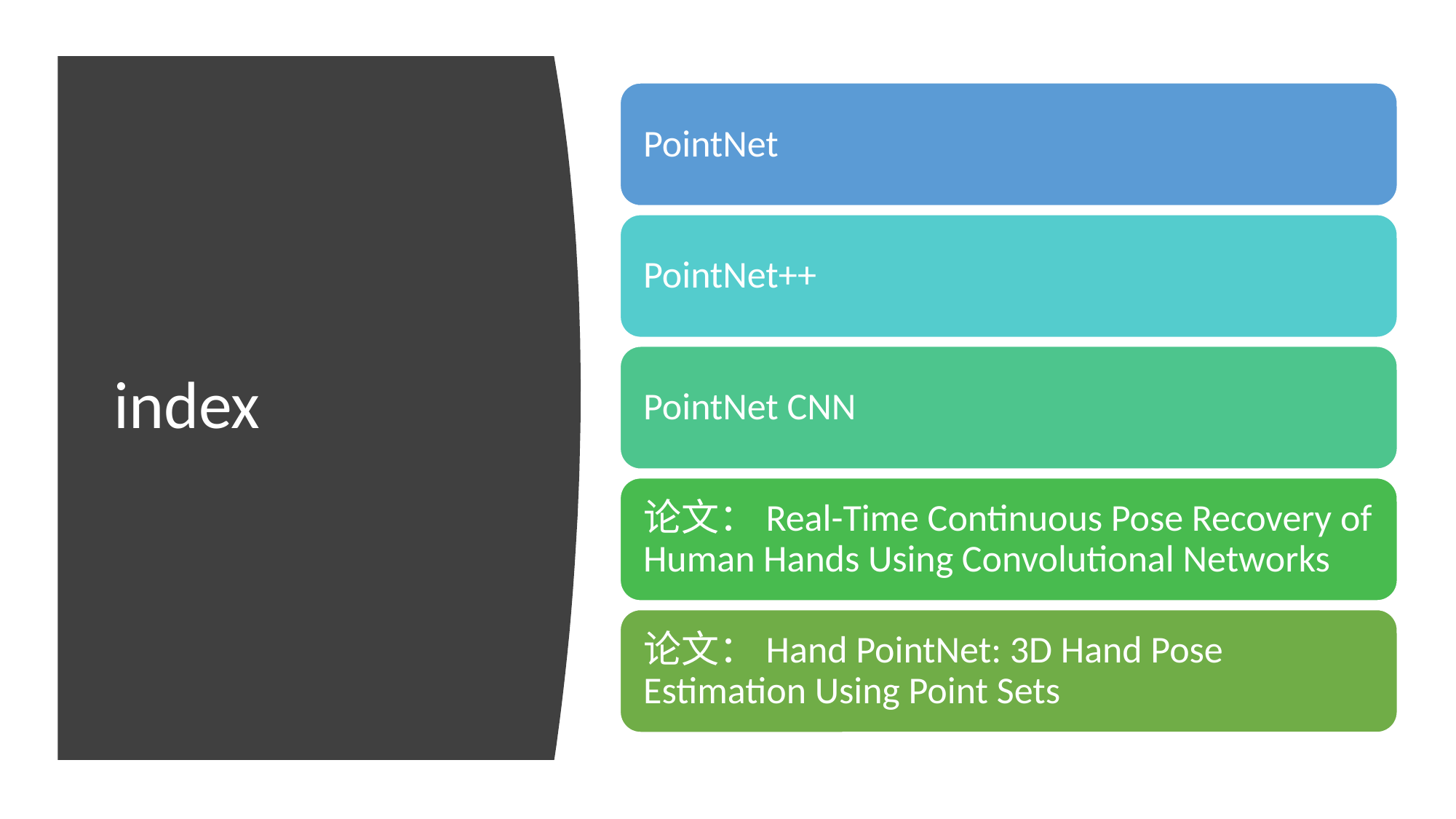

PointNet
PointNet++
PointNet CNN
论文：Real-Time Continuous Pose Recovery of Human Hands Using Convolutional Networks
论文：Hand PointNet: 3D Hand Pose Estimation Using Point Sets

# index